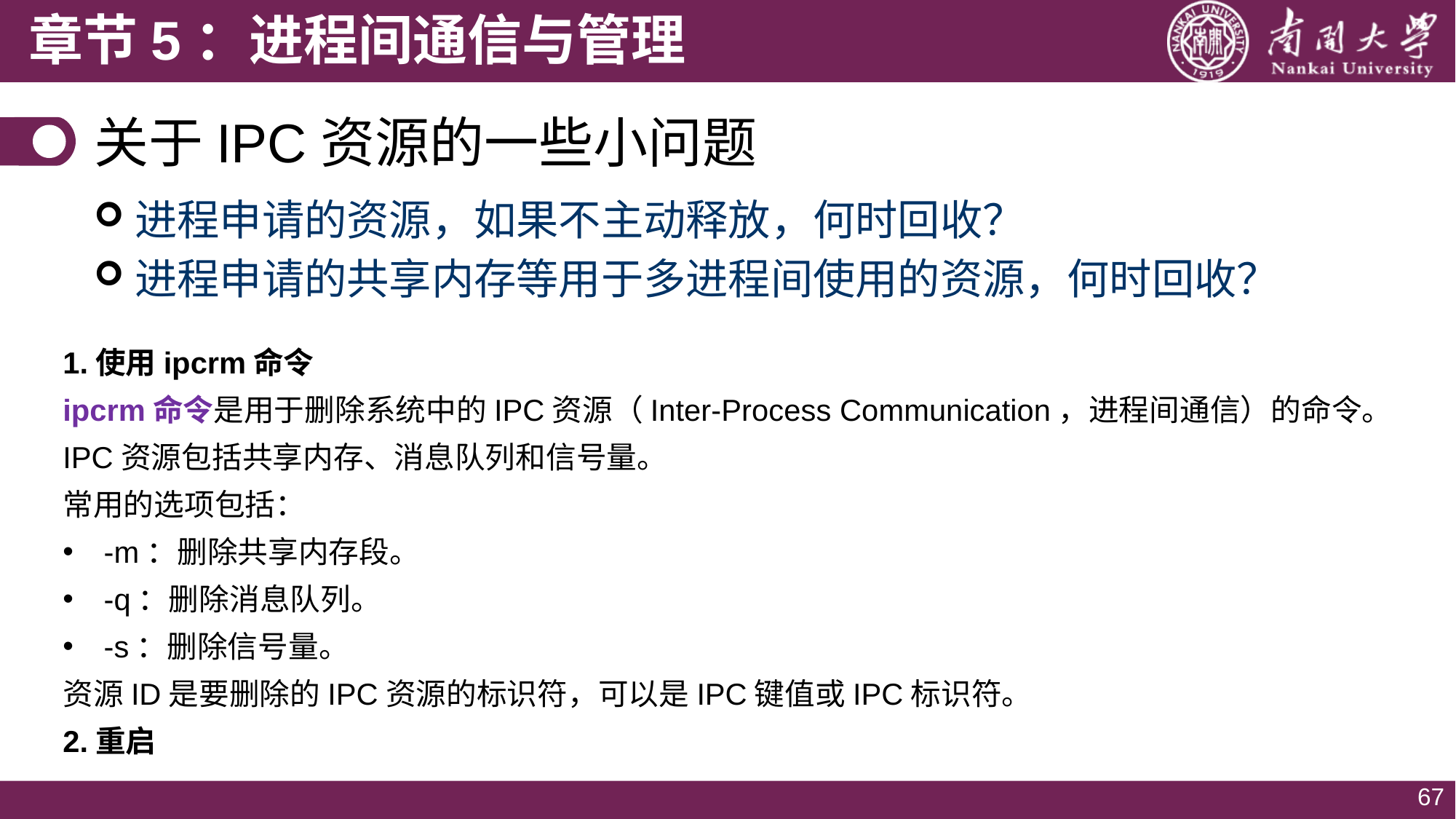

# 关于IPC资源的一些小问题
进程申请的资源，如果不主动释放，何时回收？
进程申请的共享内存等用于多进程间使用的资源，何时回收？

1.使用ipcrm命令
ipcrm命令是用于删除系统中的IPC资源（Inter-Process Communication，进程间通信）的命令。IPC资源包括共享内存、消息队列和信号量。
常用的选项包括：
-m：删除共享内存段。
-q：删除消息队列。
-s：删除信号量。
资源ID是要删除的IPC资源的标识符，可以是IPC键值或IPC标识符。
2.重启
67